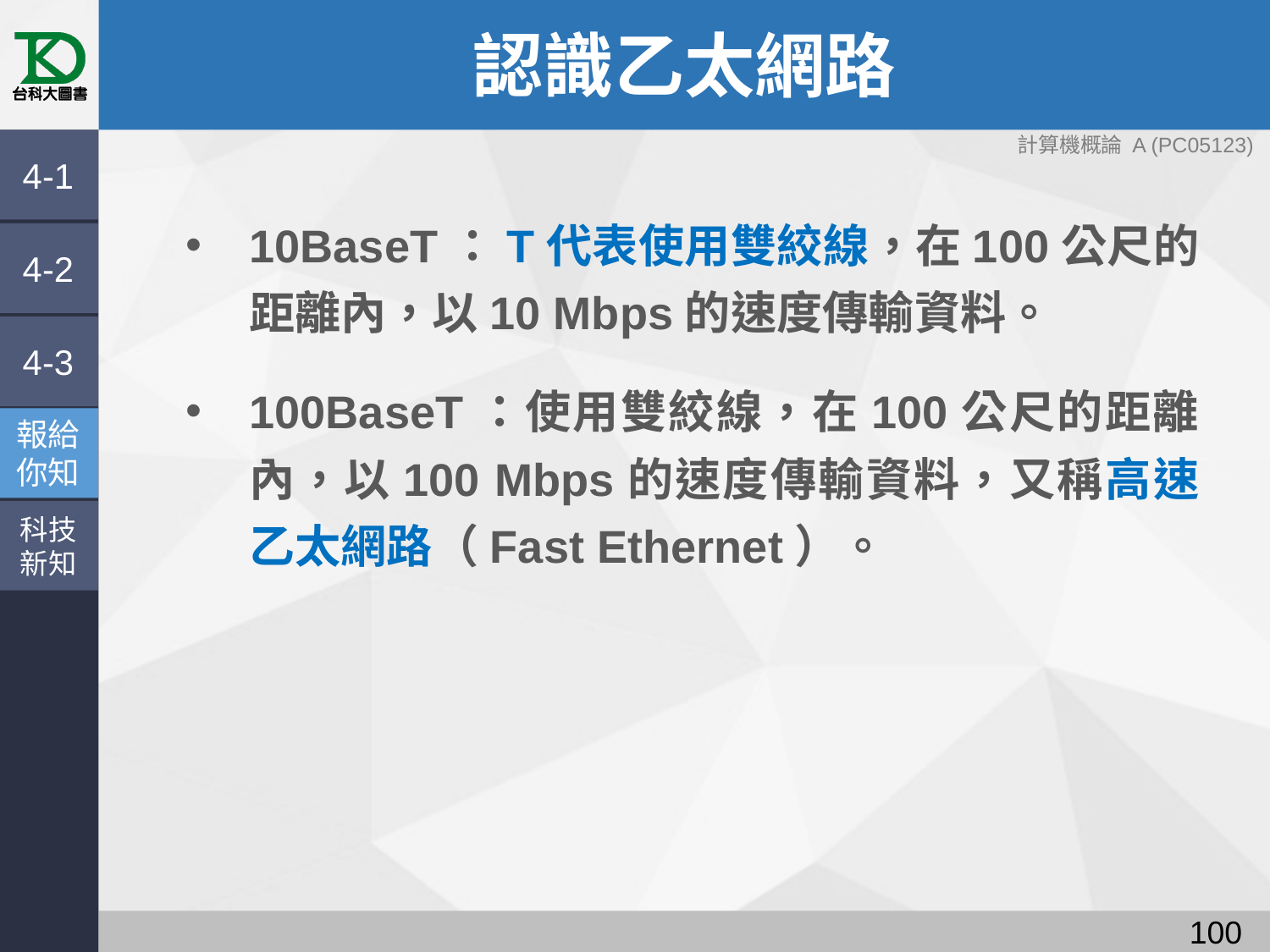

# 認識乙太網路
4-1
10BaseT：T代表使用雙絞線，在100公尺的距離內，以10 Mbps的速度傳輸資料。
100BaseT：使用雙絞線，在100公尺的距離內，以100 Mbps的速度傳輸資料，又稱高速乙太網路（Fast Ethernet）。
4-2
4-3
報給
你知
科技
新知
100